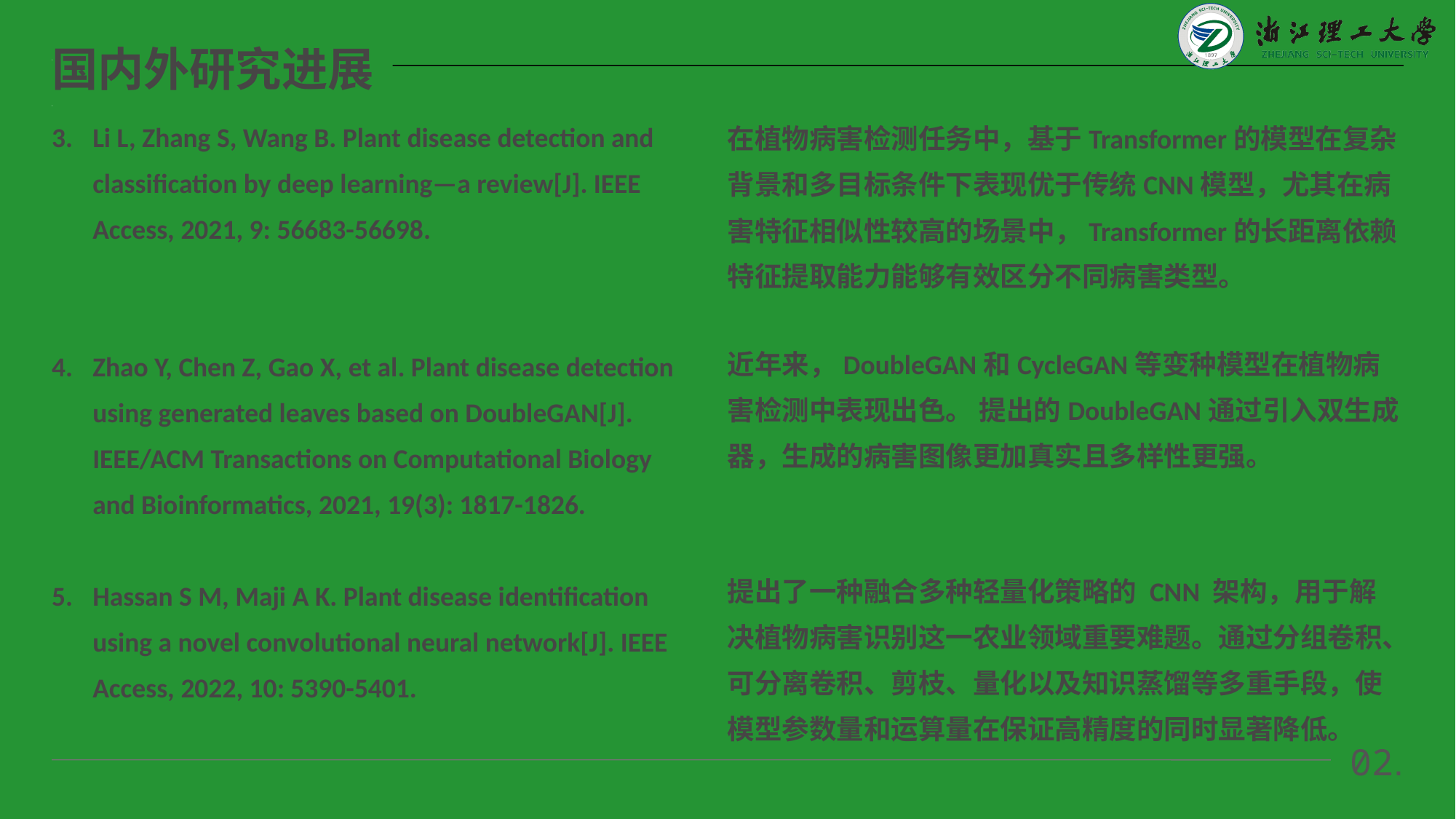

Li L, Zhang S, Wang B. Plant disease detection and classification by deep learning—a review[J]. IEEE Access, 2021, 9: 56683-56698.

Zhao Y, Chen Z, Gao X, et al. Plant disease detection using generated leaves based on DoubleGAN[J]. IEEE/ACM Transactions on Computational Biology and Bioinformatics, 2021, 19(3): 1817-1826.

Hassan S M, Maji A K. Plant disease identification using a novel convolutional neural network[J]. IEEE Access, 2022, 10: 5390-5401.
国内外研究进展

在植物病害检测任务中，基于Transformer的模型在复杂背景和多目标条件下表现优于传统CNN模型，尤其在病害特征相似性较高的场景中，Transformer的长距离依赖特征提取能力能够有效区分不同病害类型。
近年来，DoubleGAN和CycleGAN等变种模型在植物病害检测中表现出色。 提出的DoubleGAN通过引入双生成器，生成的病害图像更加真实且多样性更强。
提出了一种融合多种轻量化策略的 CNN 架构，用于解决植物病害识别这一农业领域重要难题。通过分组卷积、可分离卷积、剪枝、量化以及知识蒸馏等多重手段，使模型参数量和运算量在保证高精度的同时显著降低。
02.